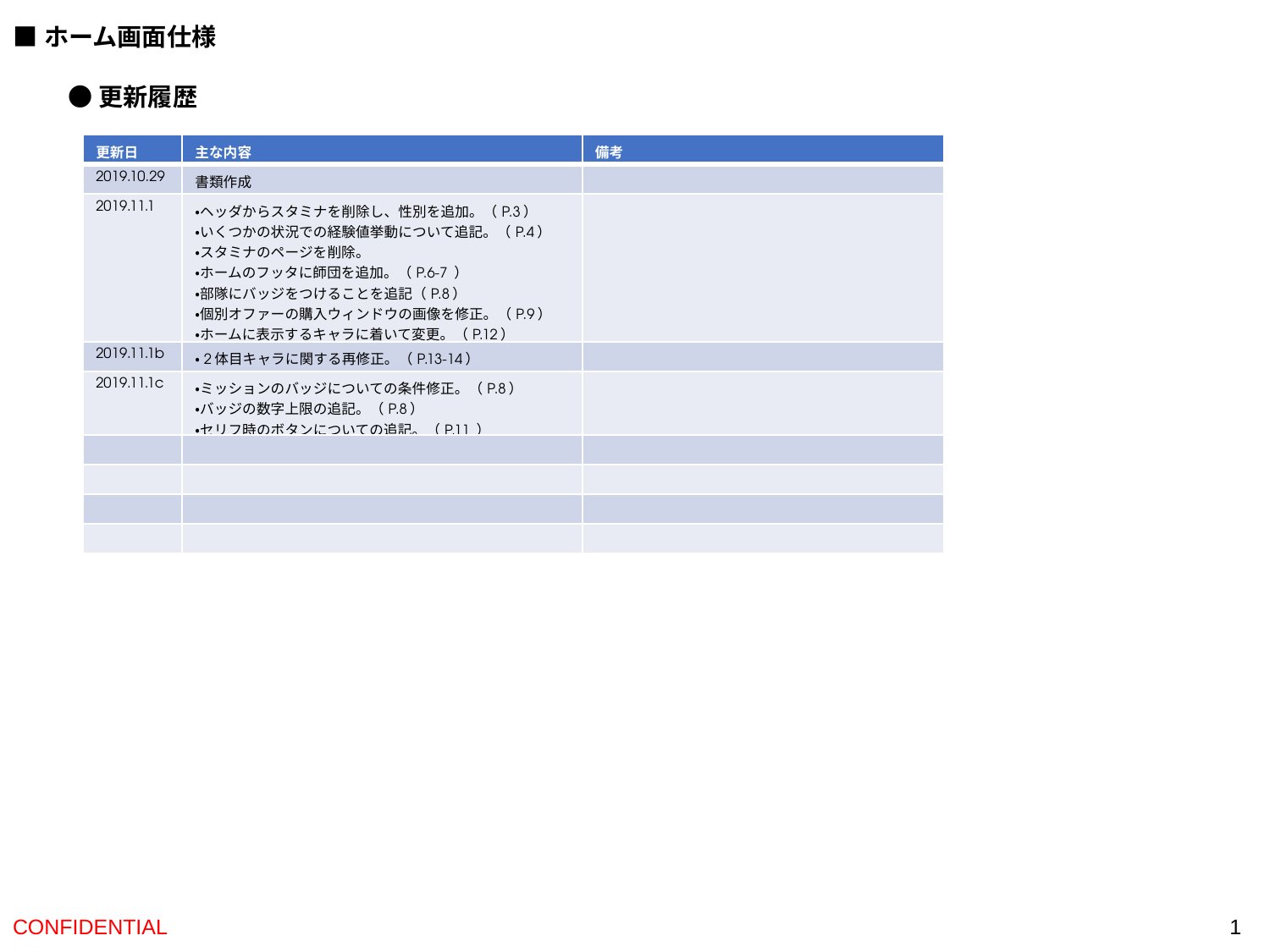

■ホーム画面仕様
●更新履歴
| 更新日 | 主な内容 | 備考 |
| --- | --- | --- |
| 2019.10.29 | 書類作成 |  |
| 2019.11.1 | ・ヘッダからスタミナを削除し、性別を追加。（P.3） ・いくつかの状況での経験値挙動について追記。（P.4） ・スタミナのページを削除。 ・ホームのフッタに師団を追加。（P.6-7 ） ・部隊にバッジをつけることを追記（P.8） ・個別オファーの購入ウィンドウの画像を修正。（P.9） ・ホームに表示するキャラに着いて変更。（P.12） ・２体目キャラに関する仕様変更。（P.13-15） |  |
| 2019.11.1b | ・2体目キャラに関する再修正。（P.13-14） |  |
| 2019.11.1c | ・ミッションのバッジについての条件修正。（P.8） ・バッジの数字上限の追記。（P.8） ・セリフ時のボタンについての追記。（P.11 ） |  |
|  |  |  |
|  |  |  |
|  |  |  |
|  |  |  |
1
CONFIDENTIAL